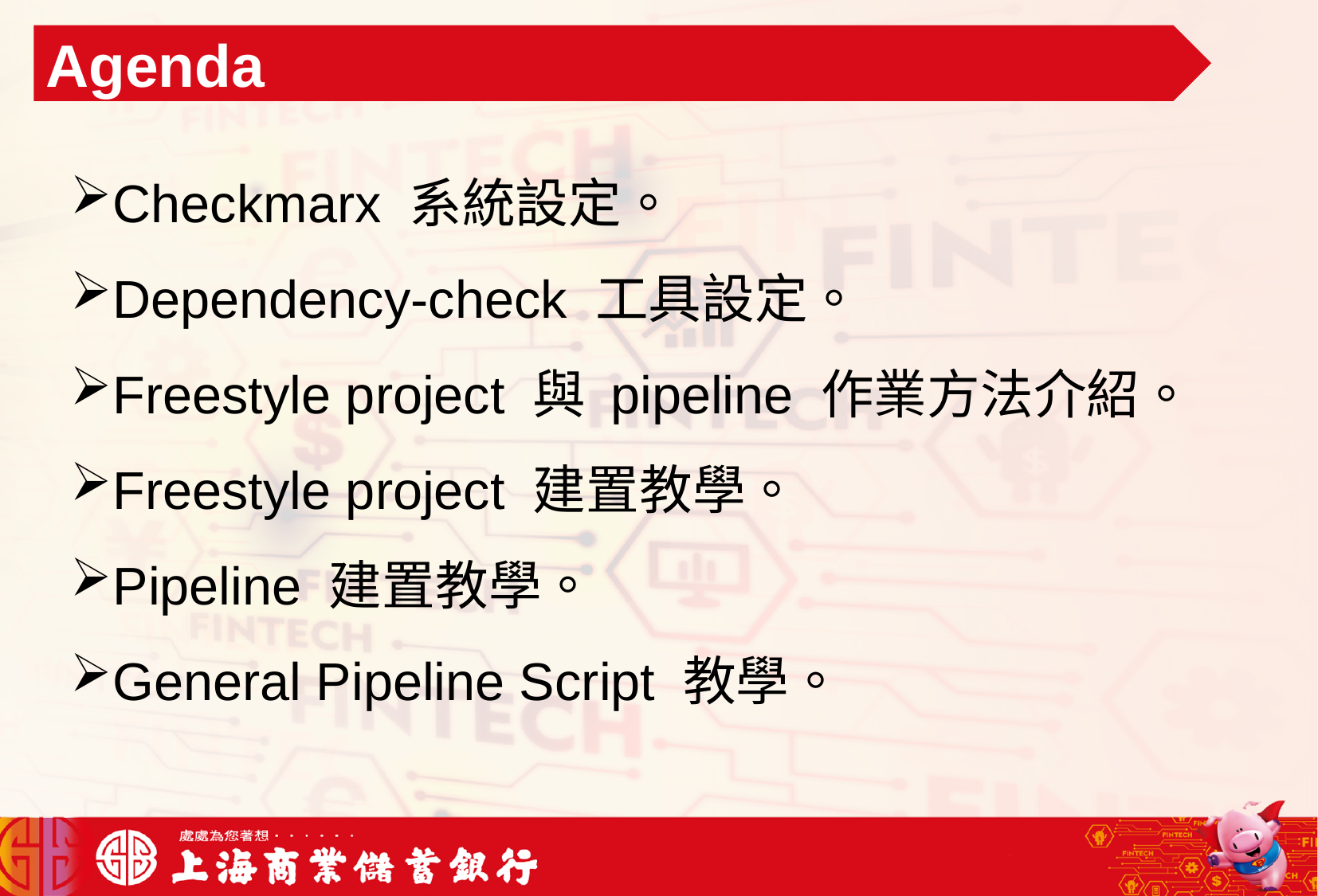

Agenda
Checkmarx 系統設定。
Dependency-check 工具設定。
Freestyle project 與 pipeline 作業方法介紹。
Freestyle project 建置教學。
Pipeline 建置教學。
General Pipeline Script 教學。